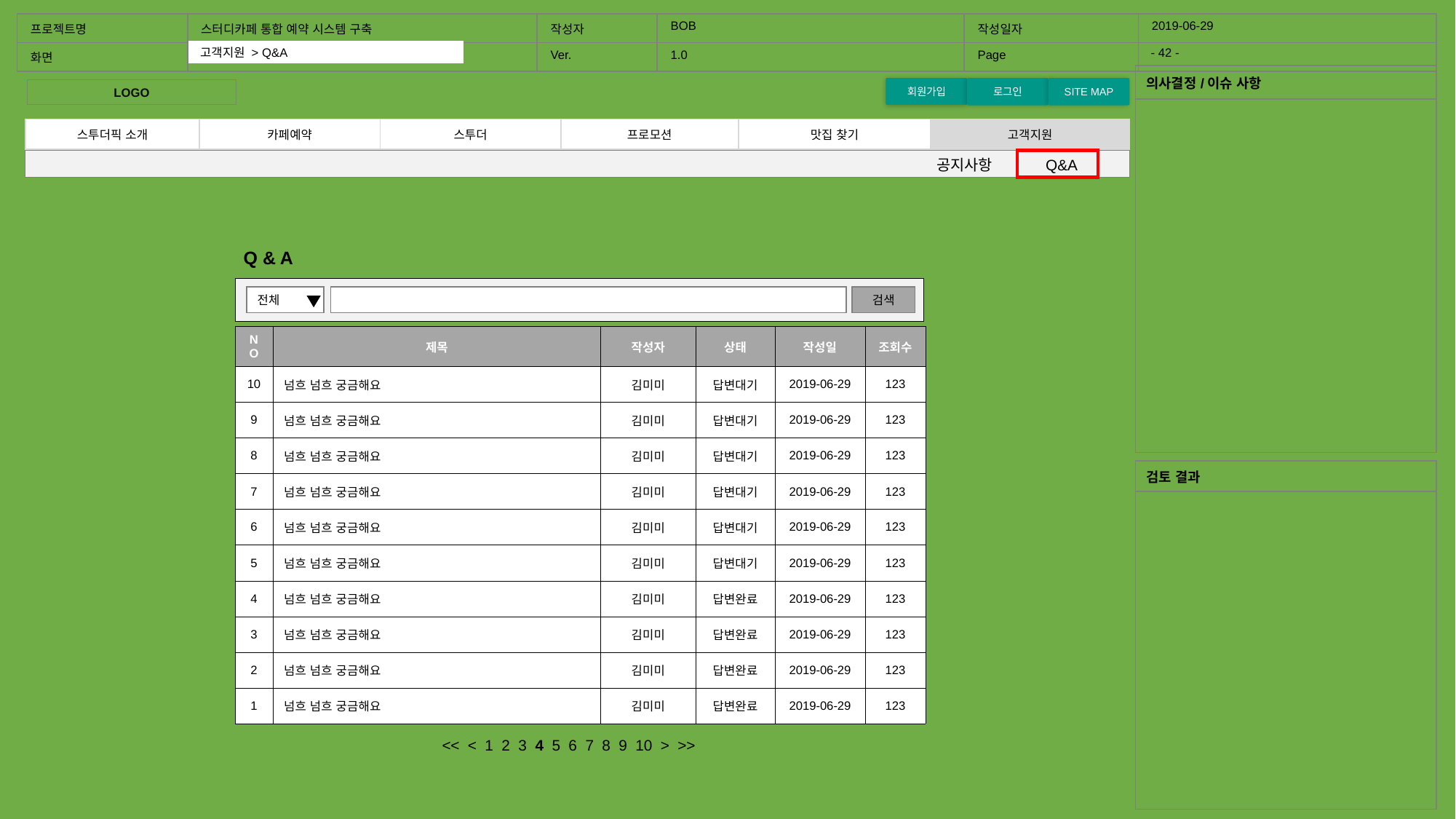

| 프로젝트명 | 스터디카페 통합 예약 시스템 구축 | 작성자 | BOB | 작성일자 | 2019-06-29 |
| --- | --- | --- | --- | --- | --- |
| 화면 |  | Ver. | 1.0 | Page |  |
- 42 -
고객지원 > Q&A
| 의사결정/이슈 사항 |
| --- |
|  |
회원가입
로그인
SITE MAP
LOGO
| 스투더픽 소개 | 카페예약 | 스투더 | 프로모션 | 맛집 찾기 | 고객지원 |
| --- | --- | --- | --- | --- | --- |

공지사항	Q&A

Q & A
|  |
| --- |
전체

검색

| NO | 제목 | 작성자 | 상태 | 작성일 | 조회수 |
| --- | --- | --- | --- | --- | --- |
| 10 | 넘흐 넘흐 궁금해요 | 김미미 | 답변대기 | 2019-06-29 | 123 |
| 9 | 넘흐 넘흐 궁금해요 | 김미미 | 답변대기 | 2019-06-29 | 123 |
| 8 | 넘흐 넘흐 궁금해요 | 김미미 | 답변대기 | 2019-06-29 | 123 |
| 7 | 넘흐 넘흐 궁금해요 | 김미미 | 답변대기 | 2019-06-29 | 123 |
| 6 | 넘흐 넘흐 궁금해요 | 김미미 | 답변대기 | 2019-06-29 | 123 |
| 5 | 넘흐 넘흐 궁금해요 | 김미미 | 답변대기 | 2019-06-29 | 123 |
| 4 | 넘흐 넘흐 궁금해요 | 김미미 | 답변완료 | 2019-06-29 | 123 |
| 3 | 넘흐 넘흐 궁금해요 | 김미미 | 답변완료 | 2019-06-29 | 123 |
| 2 | 넘흐 넘흐 궁금해요 | 김미미 | 답변완료 | 2019-06-29 | 123 |
| 1 | 넘흐 넘흐 궁금해요 | 김미미 | 답변완료 | 2019-06-29 | 123 |
| 검토 결과 |
| --- |
|  |
<<  <  1  2  3  4  5  6  7  8  9  10  >  >>